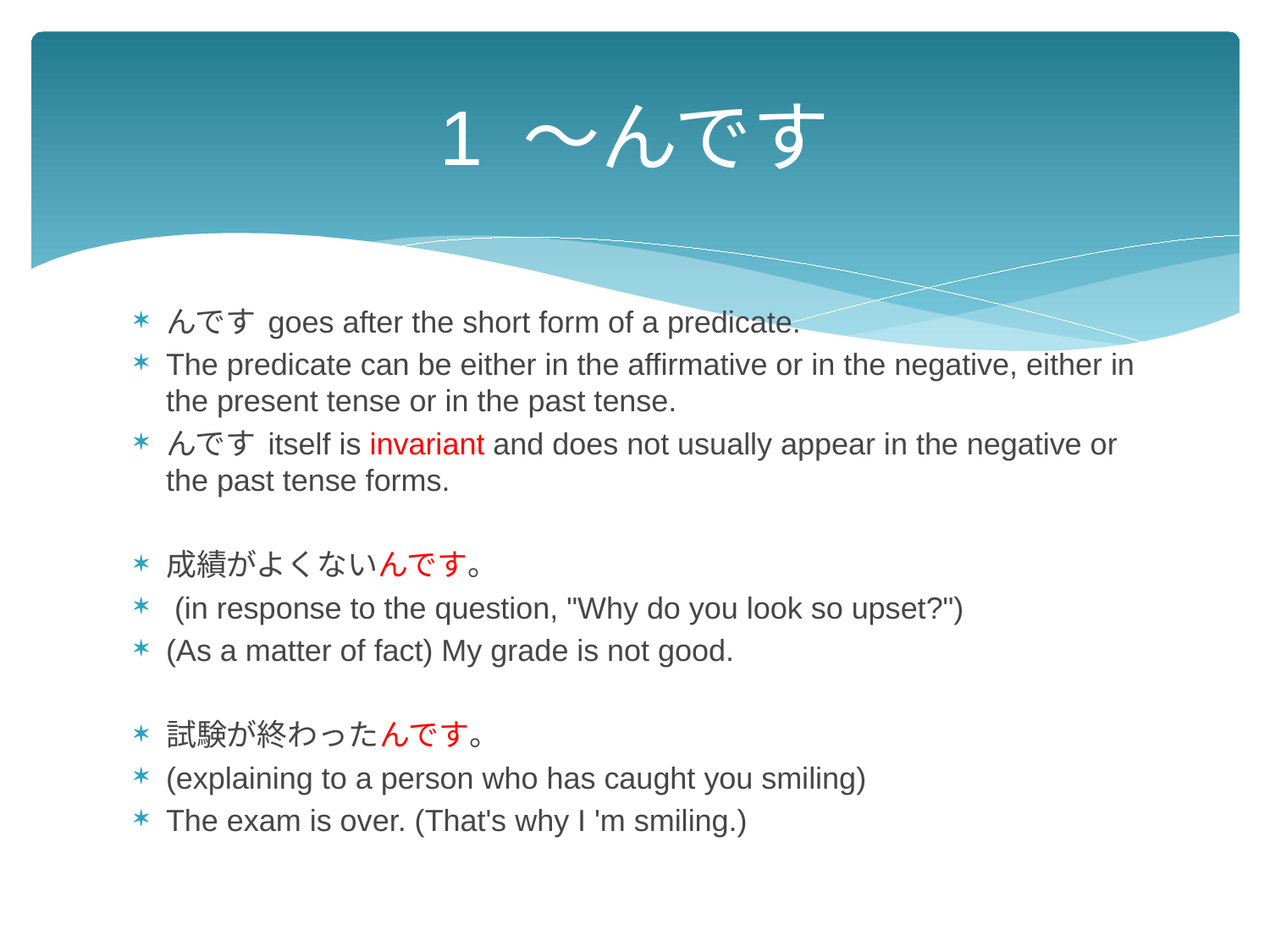

# 1 ～んです
んです goes after the short form of a predicate.
The predicate can be either in the affirmative or in the negative, either in the present tense or in the past tense.
んです itself is invariant and does not usually appear in the negative or the past tense forms.

成績がよくないんです。
 (in response to the question, "Why do you look so upset?")
(As a matter of fact) My grade is not good.

試験が終わったんです。
(explaining to a person who has caught you smiling)
The exam is over. (That's why I 'm smiling.)